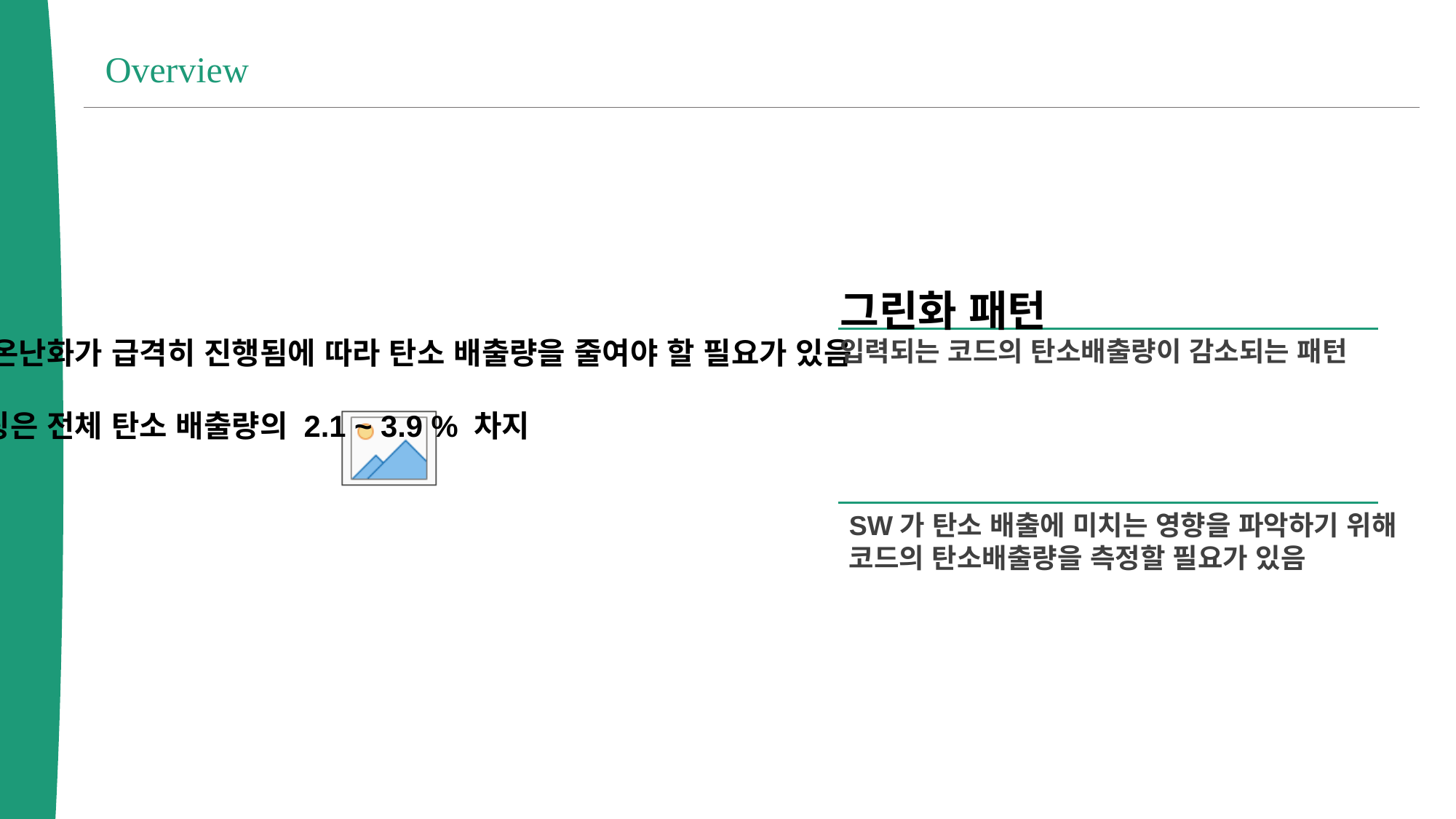

Overview
그린화 패턴
입력되는 코드의 탄소배출량이 감소되는 패턴
SW가 탄소 배출에 미치는 영향을 파악하기 위해 코드의 탄소배출량을 측정할 필요가 있음
지구 온난화가 급격히 진행됨에 따라 탄소 배출량을 줄여야 할 필요가 있음

컴퓨팅은 전체 탄소 배출량의 2.1 ~ 3.9 % 차지